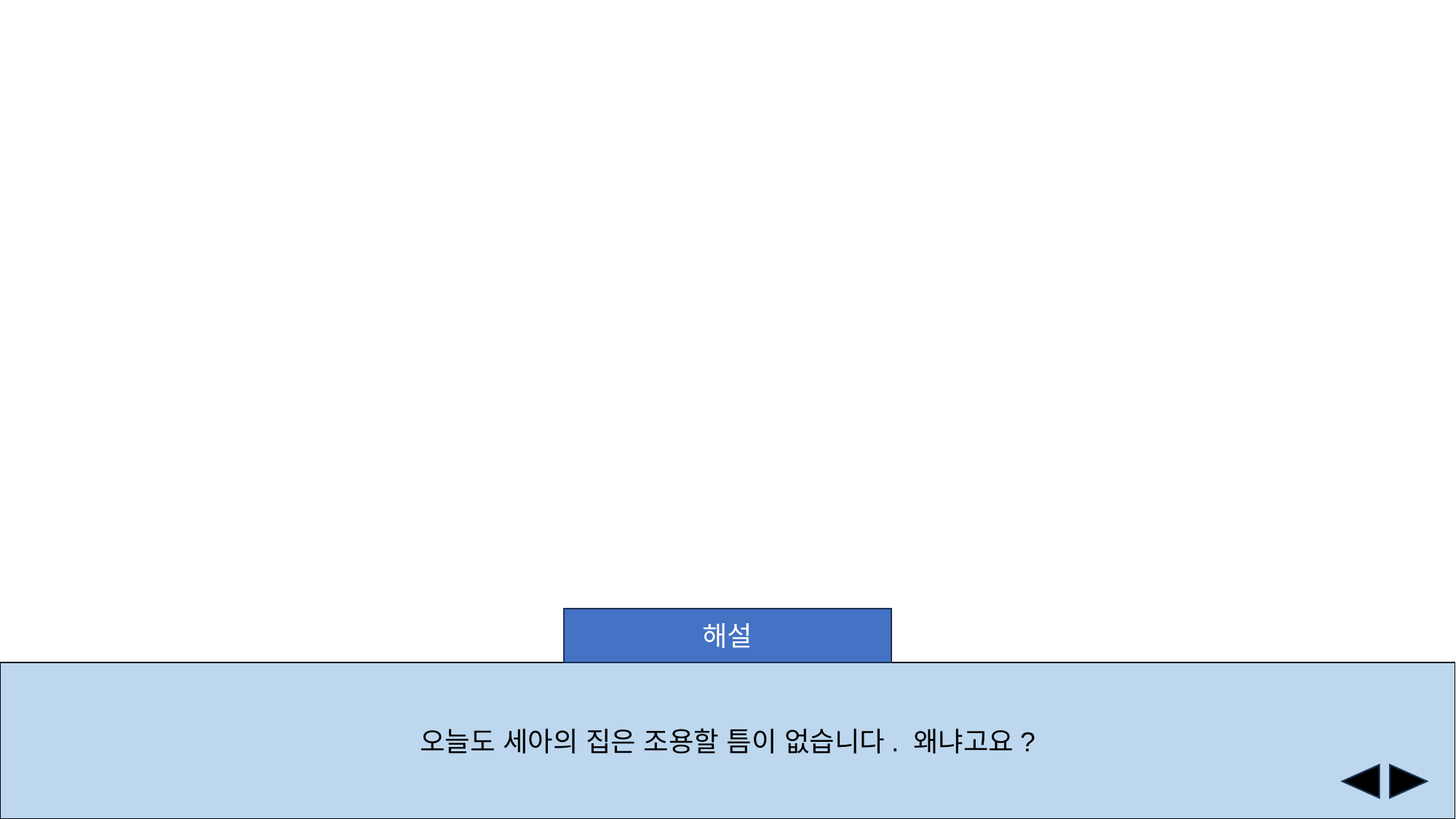

해설
오늘도 세아의 집은 조용할 틈이 없습니다. 왜냐고요?